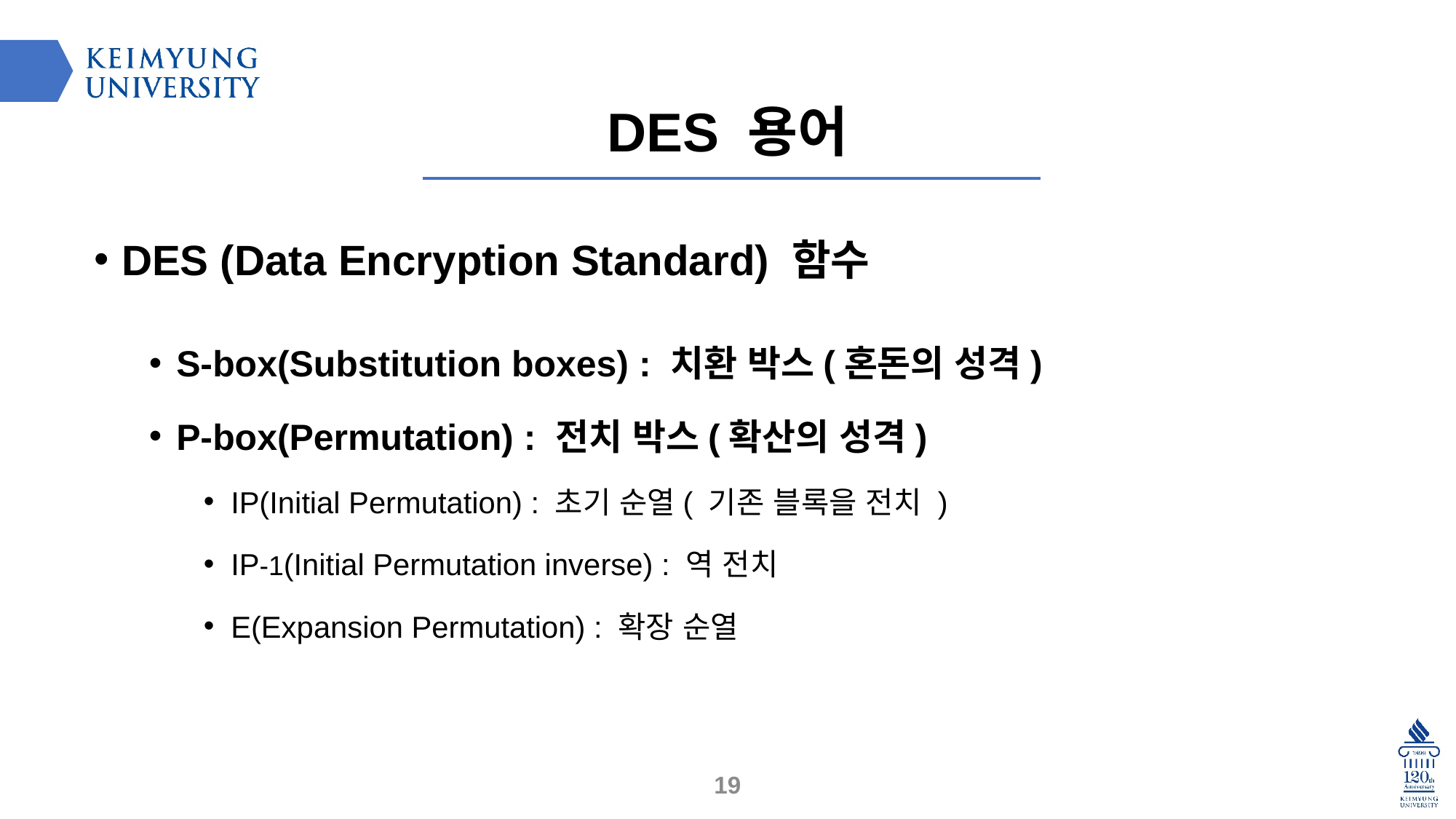

DES 용어
DES (Data Encryption Standard) 함수

S-box(Substitution boxes) : 치환 박스(혼돈의 성격)
P-box(Permutation) : 전치 박스(확산의 성격)
IP(Initial Permutation) : 초기 순열( 기존 블록을 전치 )
IP-1(Initial Permutation inverse) : 역 전치
E(Expansion Permutation) : 확장 순열

19